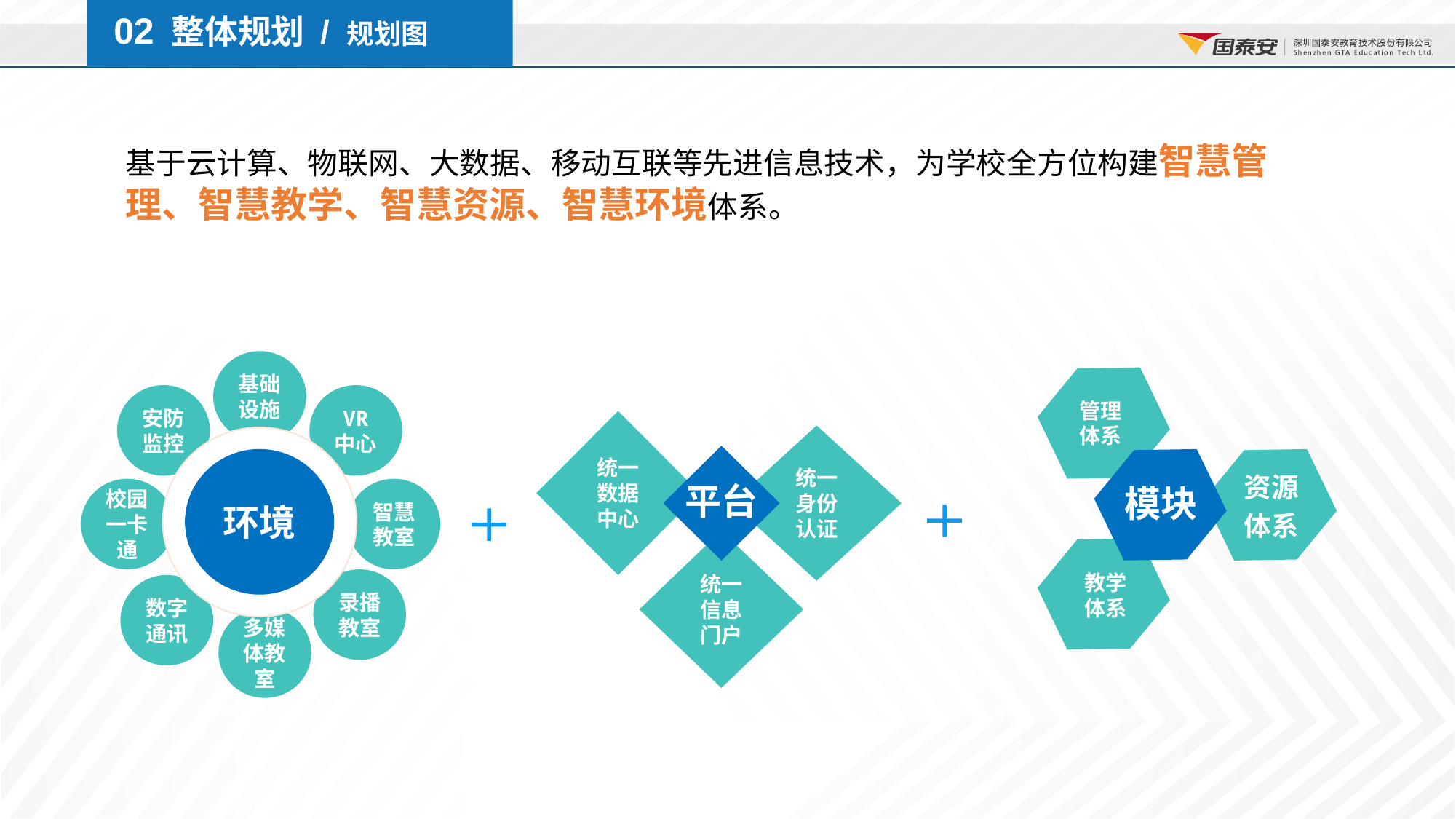

02 整体规划 / 规划图
基于云计算、物联网、大数据、移动互联等先进信息技术，为学校全方位构建智慧管理、智慧教学、智慧资源、智慧环境体系。

基础设施
安防监控
VR
中心

环境
校园
一卡通
智慧教室
录播教室
数字通讯
多媒体教室
管理
体系
统一数据中心
统一身份认证
平台
统一信息门户
资源
体系
模块

教学
体系